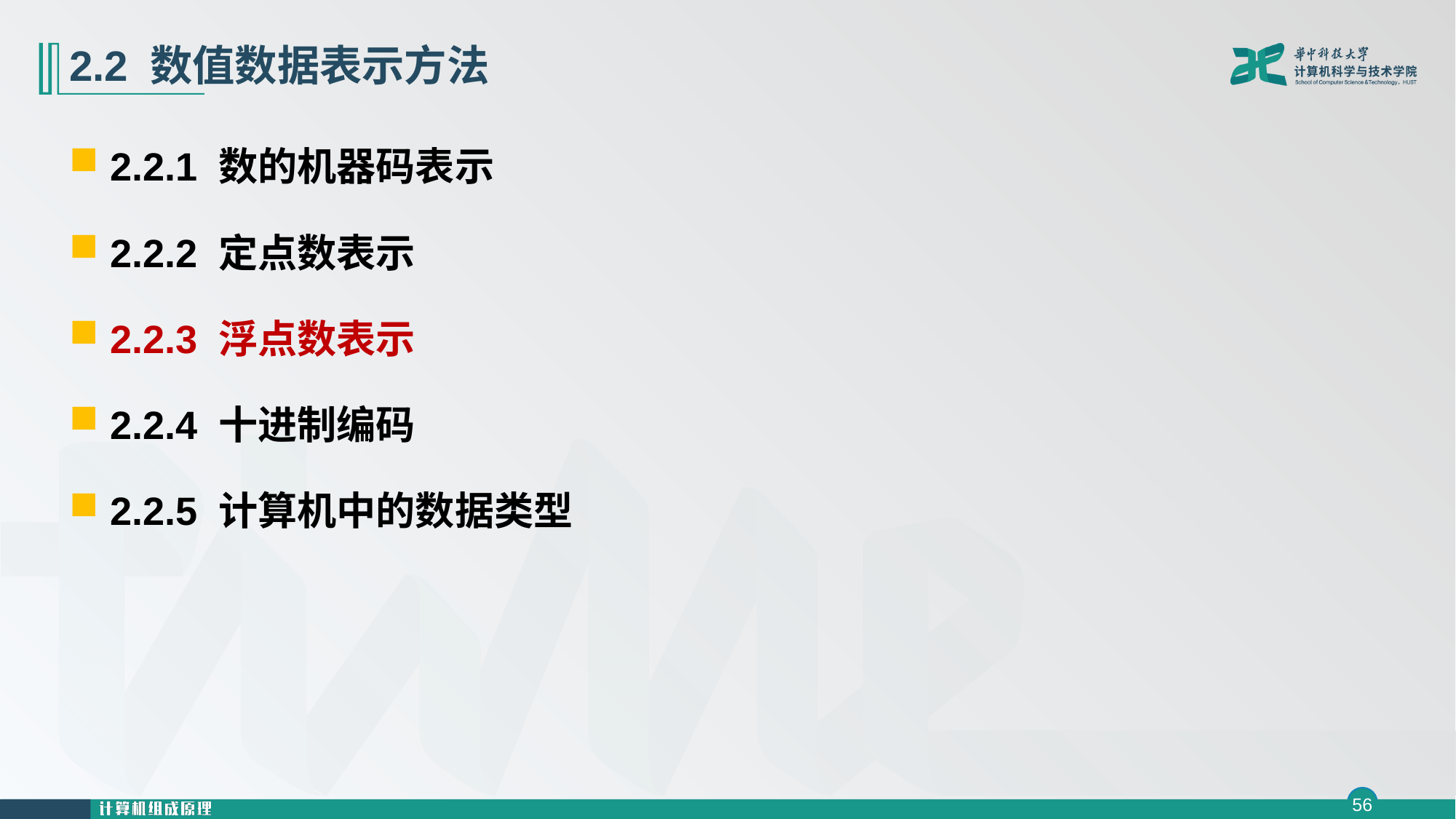

# 2.2 数值数据表示方法
2.2.1 数的机器码表示
2.2.2 定点数表示
2.2.3 浮点数表示
2.2.4 十进制编码
2.2.5 计算机中的数据类型